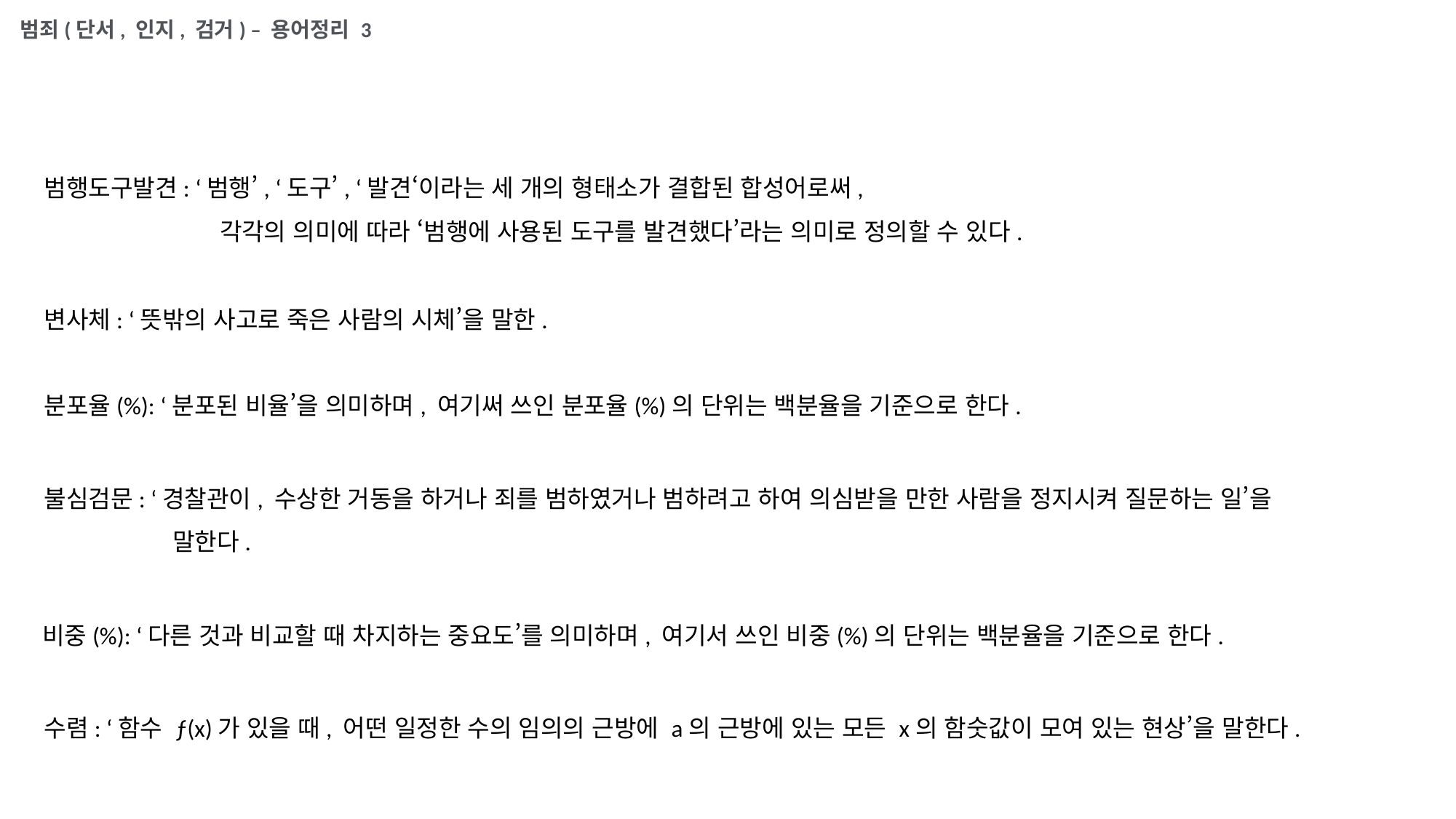

범죄(단서, 인지, 검거) – 용어정리 3
범행도구발견: ‘범행’, ‘도구’, ‘발견‘이라는 세 개의 형태소가 결합된 합성어로써,
	         각각의 의미에 따라 ‘범행에 사용된 도구를 발견했다’라는 의미로 정의할 수 있다.
변사체: ‘뜻밖의 사고로 죽은 사람의 시체’을 말한.
분포율(%): ‘분포된 비율’을 의미하며, 여기써 쓰인 분포율(%)의 단위는 백분율을 기준으로 한다.
불심검문: ‘경찰관이, 수상한 거동을 하거나 죄를 범하였거나 범하려고 하여 의심받을 만한 사람을 정지시켜 질문하는 일’을
	  말한다.
비중(%): ‘다른 것과 비교할 때 차지하는 중요도’를 의미하며, 여기서 쓰인 비중(%)의 단위는 백분율을 기준으로 한다.
수렴: ‘함수 ƒ(x)가 있을 때, 어떤 일정한 수의 임의의 근방에 a의 근방에 있는 모든 x의 함숫값이 모여 있는 현상’을 말한다.